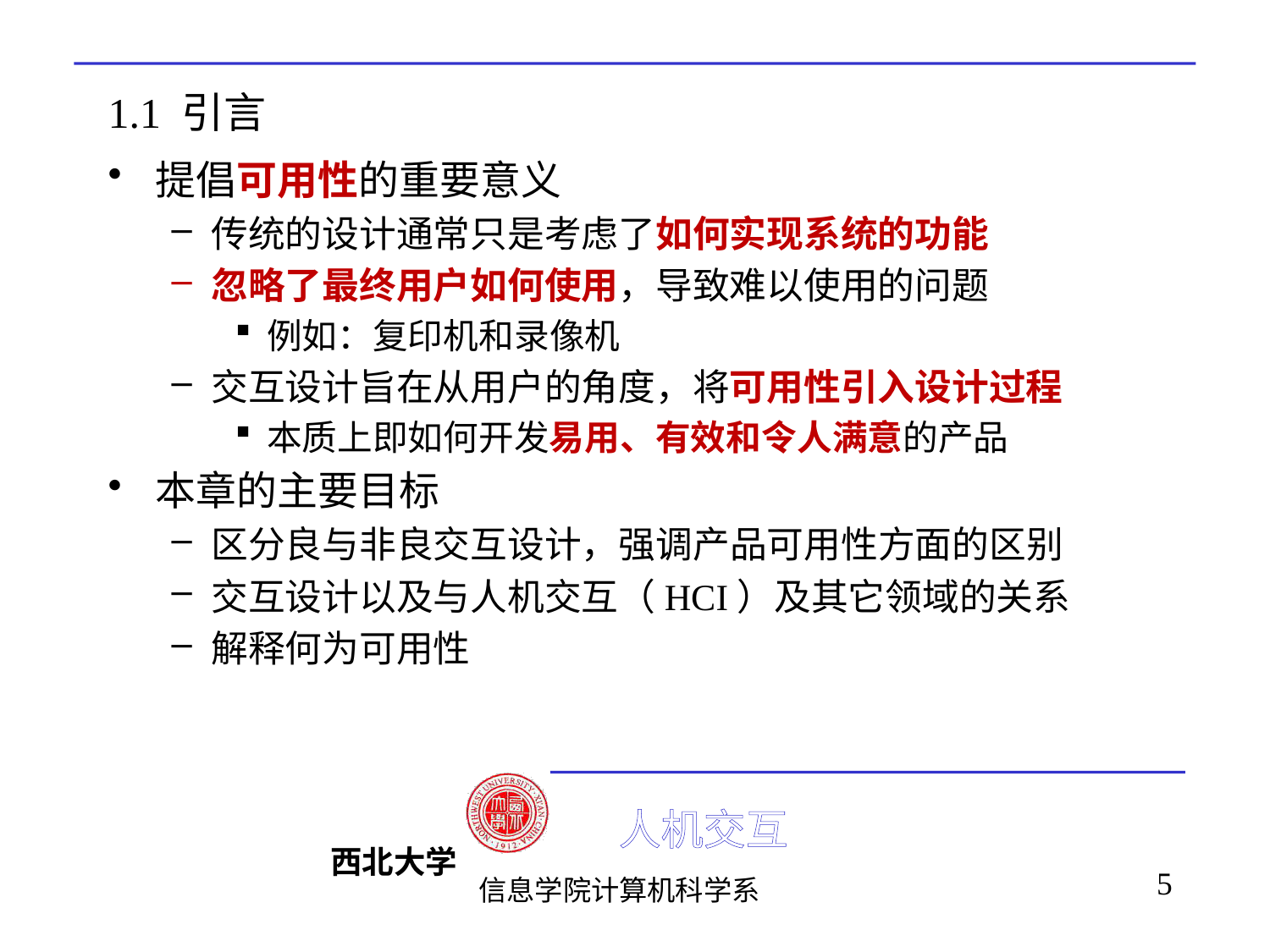

# 1.1 引言
提倡可用性的重要意义
传统的设计通常只是考虑了如何实现系统的功能
忽略了最终用户如何使用，导致难以使用的问题
例如：复印机和录像机
交互设计旨在从用户的角度，将可用性引入设计过程
本质上即如何开发易用、有效和令人满意的产品
本章的主要目标
区分良与非良交互设计，强调产品可用性方面的区别
交互设计以及与人机交互（HCI）及其它领域的关系
解释何为可用性
5